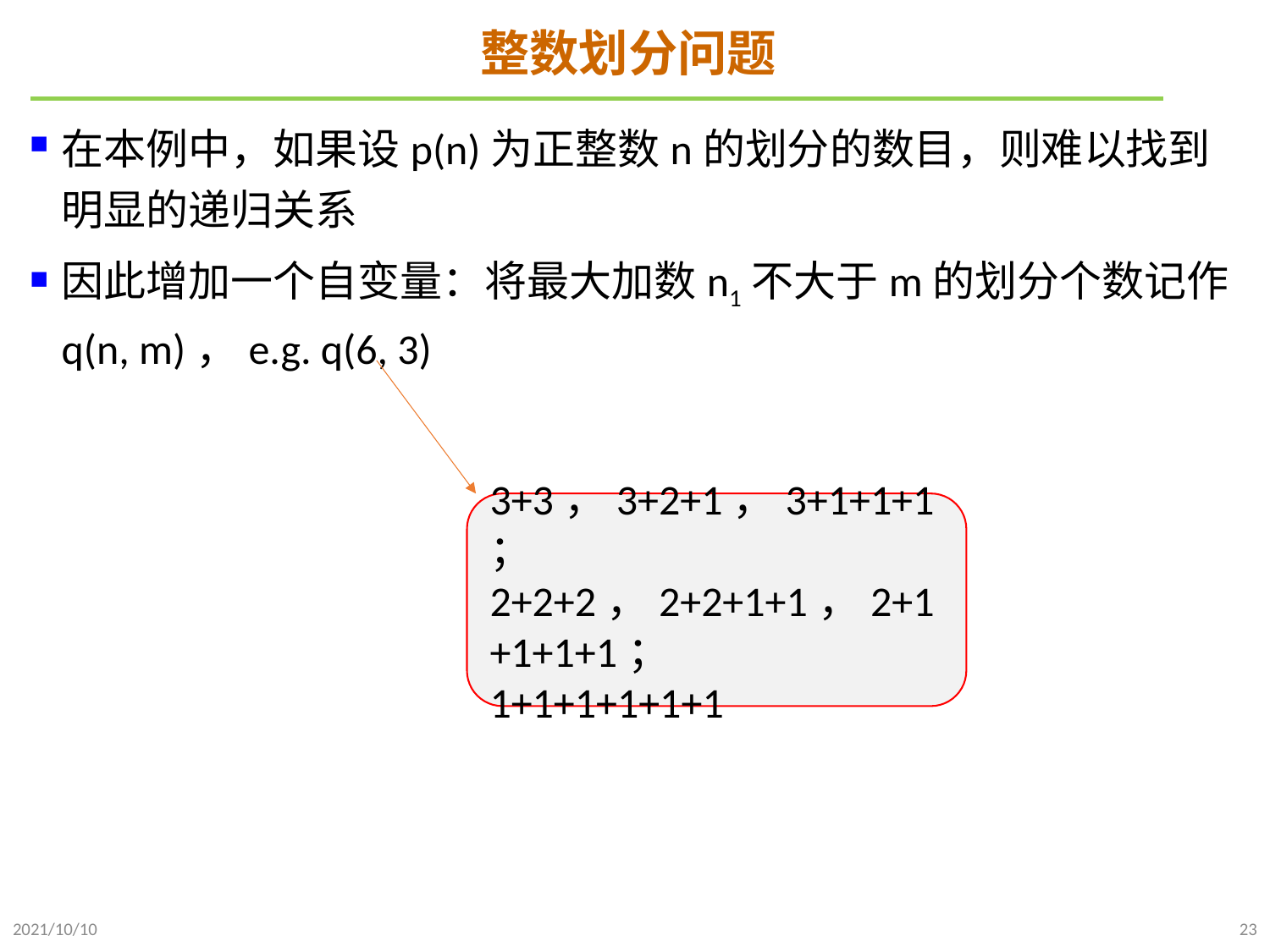

# 整数划分问题
在本例中，如果设p(n)为正整数n的划分的数目，则难以找到明显的递归关系
因此增加一个自变量：将最大加数n1不大于m的划分个数记作q(n, m)，e.g. q(6, 3)

3+3，3+2+1，3+1+1+1；
2+2+2，2+2+1+1，2+1+1+1+1；
1+1+1+1+1+1

2021/10/10
23